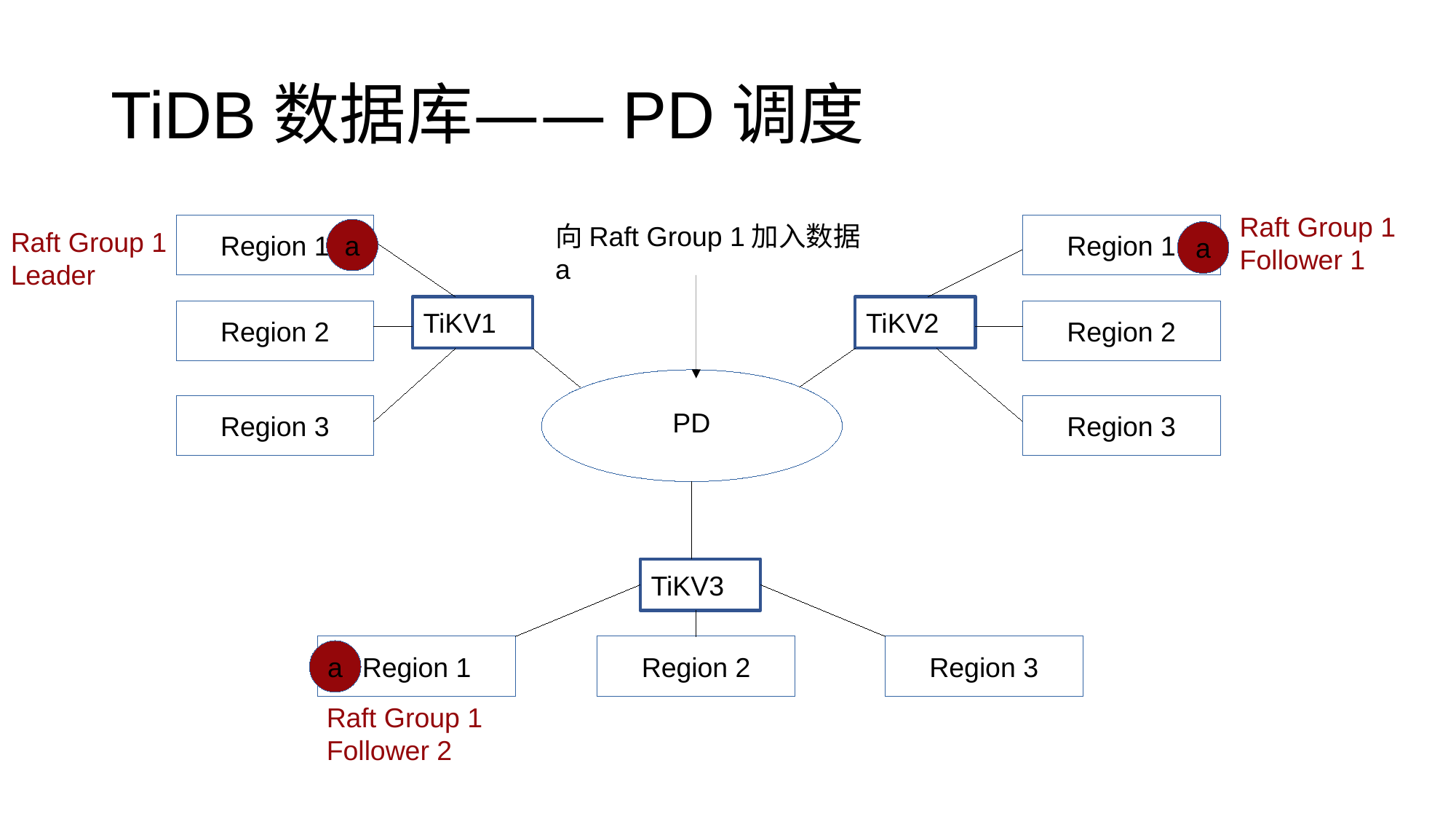

TiDB数据库——PD调度
Raft Group 1
Follower 1
向Raft Group 1加入数据 a
Region 1
Region 1
Region 1
Region 1
Raft Group 1
Leader
a
a

TiKV1
TiKV2
Region 1
Region 2
Region 1
Region 2

Region 3
Region 3
PD

TiKV3

Region 1
Region 2
Region 3
a
Raft Group 1
Follower 2